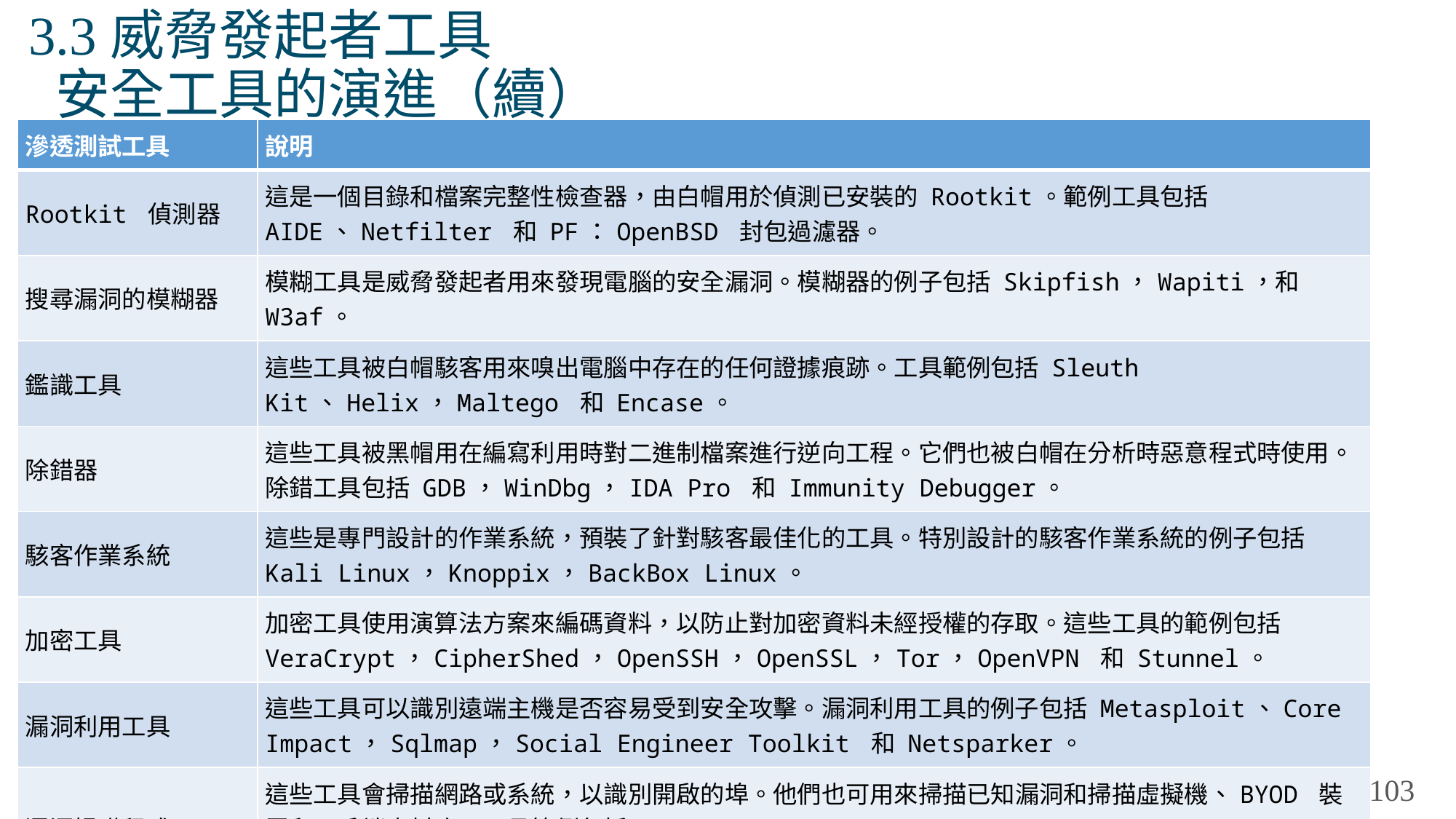

# 3.3威脅發起者工具 安全工具的演進（續）
| 滲透測試工具 | 說明 |
| --- | --- |
| Rootkit 偵測器 | 這是一個目錄和檔案完整性檢查器，由白帽用於偵測已安裝的 Rootkit。範例工具包括 AIDE、Netfilter 和 PF：OpenBSD 封包過濾器。 |
| 搜尋漏洞的模糊器 | 模糊工具是威脅發起者用來發現電腦的安全漏洞。模糊器的例子包括 Skipfish，Wapiti，和 W3af。 |
| 鑑識工具 | 這些工具被白帽駭客用來嗅出電腦中存在的任何證據痕跡。工具範例包括 Sleuth Kit、Helix，Maltego 和 Encase。 |
| 除錯器 | 這些工具被黑帽用在編寫利用時對二進制檔案進行逆向工程。它們也被白帽在分析時惡意程式時使用。除錯工具包括 GDB，WinDbg，IDA Pro 和 Immunity Debugger。 |
| 駭客作業系統 | 這些是專門設計的作業系統，預裝了針對駭客最佳化的工具。特別設計的駭客作業系統的例子包括 Kali Linux，Knoppix，BackBox Linux。 |
| 加密工具 | 加密工具使用演算法方案來編碼資料，以防止對加密資料未經授權的存取。這些工具的範例包括 VeraCrypt，CipherShed，OpenSSH，OpenSSL，Tor，OpenVPN 和 Stunnel。 |
| 漏洞利用工具 | 這些工具可以識別遠端主機是否容易受到安全攻擊。漏洞利用工具的例子包括 Metasploit、Core Impact，Sqlmap，Social Engineer Toolkit 和 Netsparker。 |
| 漏洞掃瞄程式 | 這些工具會掃描網路或系統，以識別開啟的埠。他們也可用來掃描已知漏洞和掃描虛擬機、BYOD 裝置和用戶端資料庫。工具範例包括 Nipper、Secunia PSI、Core Impact、Nessus v6、SAINT 和 Open VAS。 |
103